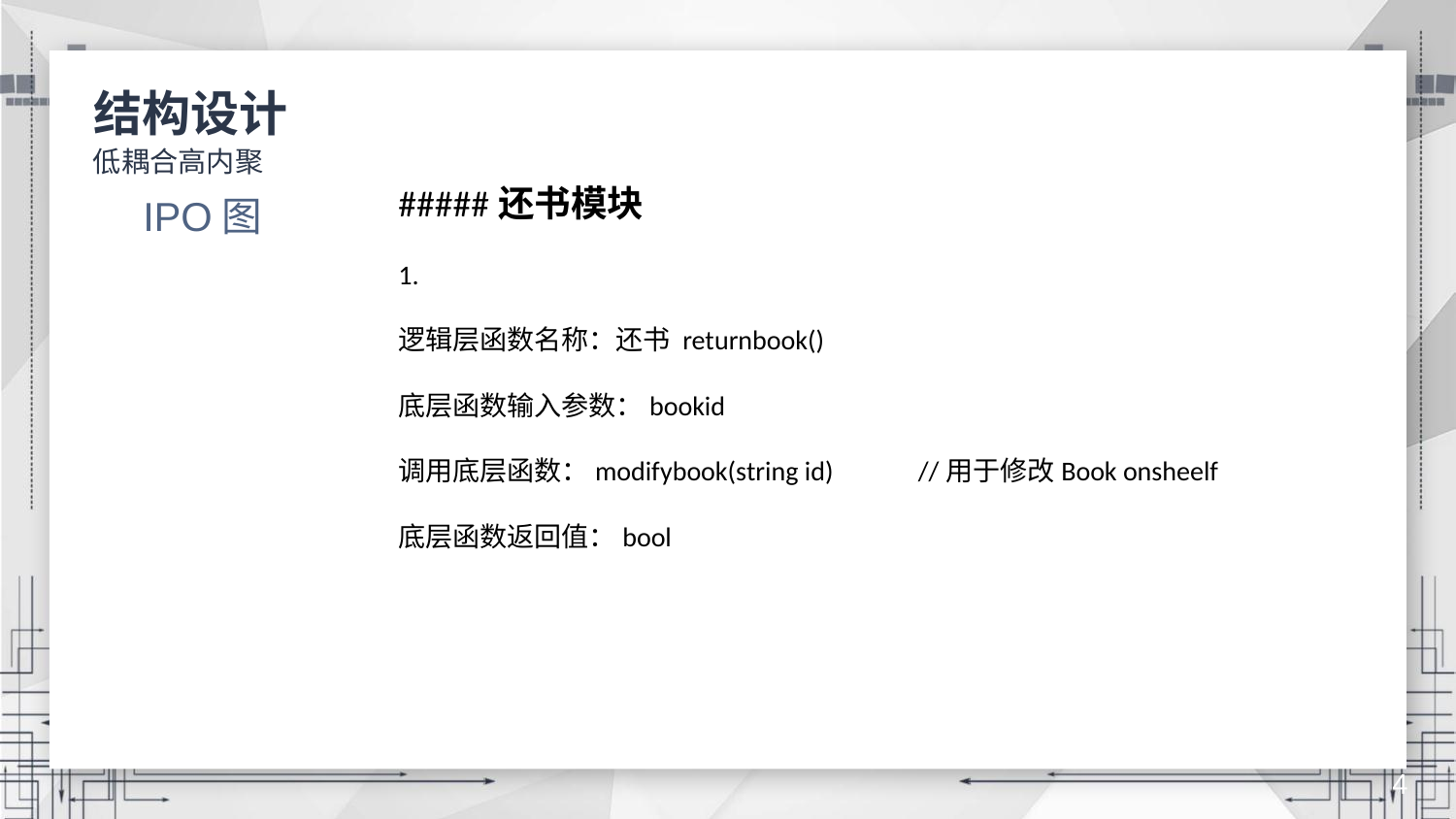

结构设计
低耦合高内聚
#####还书模块

1.

逻辑层函数名称：还书 returnbook()

底层函数输入参数：bookid

调用底层函数：modifybook(string id)              //用于修改Book onsheelf

底层函数返回值：bool
IPO图
4